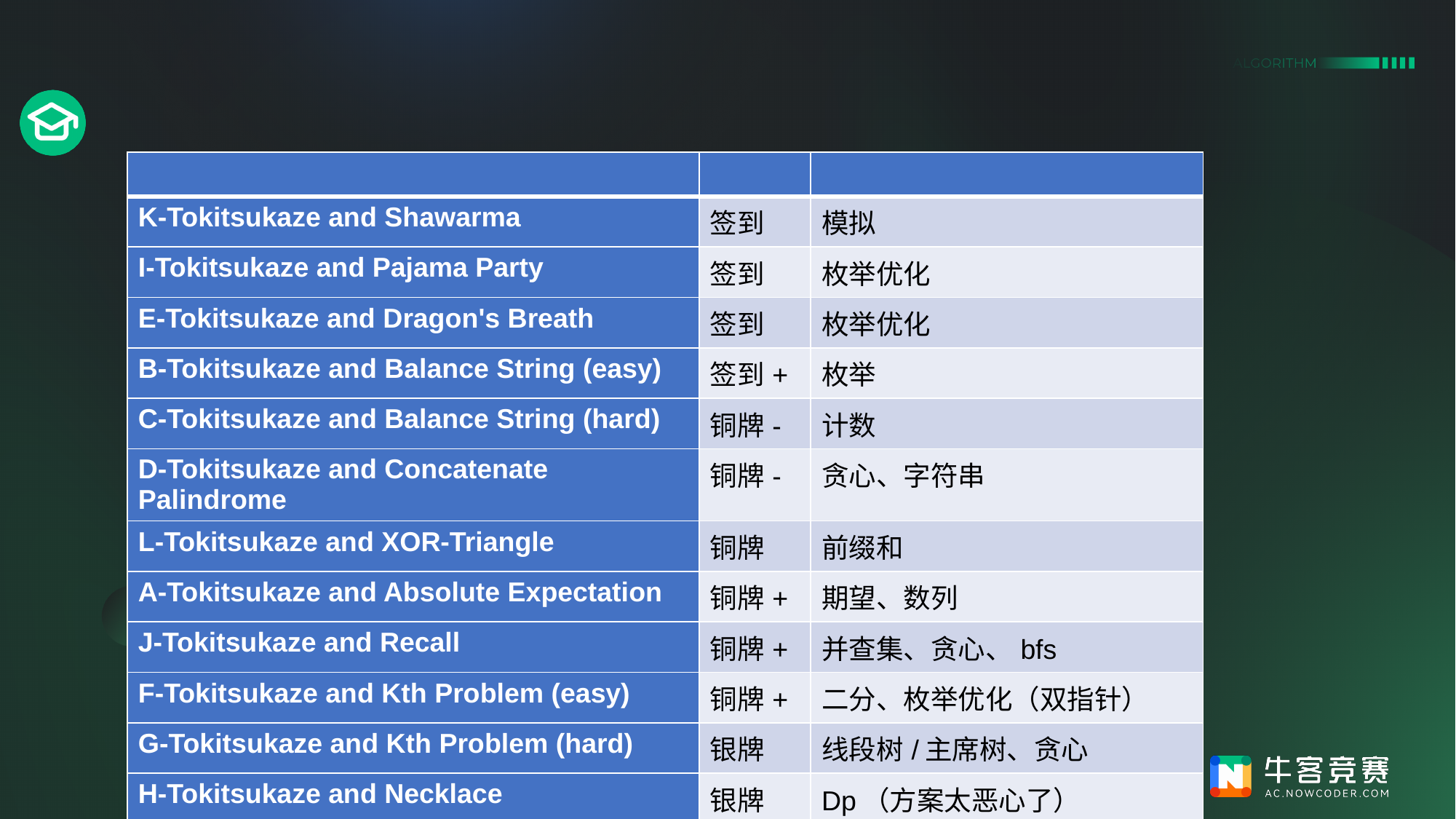

#
|  |  |  |
| --- | --- | --- |
| K-Tokitsukaze and Shawarma | 签到 | 模拟 |
| I-Tokitsukaze and Pajama Party | 签到 | 枚举优化 |
| E-Tokitsukaze and Dragon's Breath | 签到 | 枚举优化 |
| B-Tokitsukaze and Balance String (easy) | 签到+ | 枚举 |
| C-Tokitsukaze and Balance String (hard) | 铜牌- | 计数 |
| D-Tokitsukaze and Concatenate‌ Palindrome | 铜牌- | 贪心、字符串 |
| L-Tokitsukaze and XOR-Triangle | 铜牌 | 前缀和 |
| A-Tokitsukaze and Absolute Expectation | 铜牌+ | 期望、数列 |
| J-Tokitsukaze and Recall | 铜牌+ | 并查集、贪心、bfs |
| F-Tokitsukaze and Kth Problem (easy) | 铜牌+ | 二分、枚举优化（双指针） |
| G-Tokitsukaze and Kth Problem (hard) | 银牌 | 线段树/主席树、贪心 |
| H-Tokitsukaze and Necklace | 银牌 | Dp（方案太恶心了） |